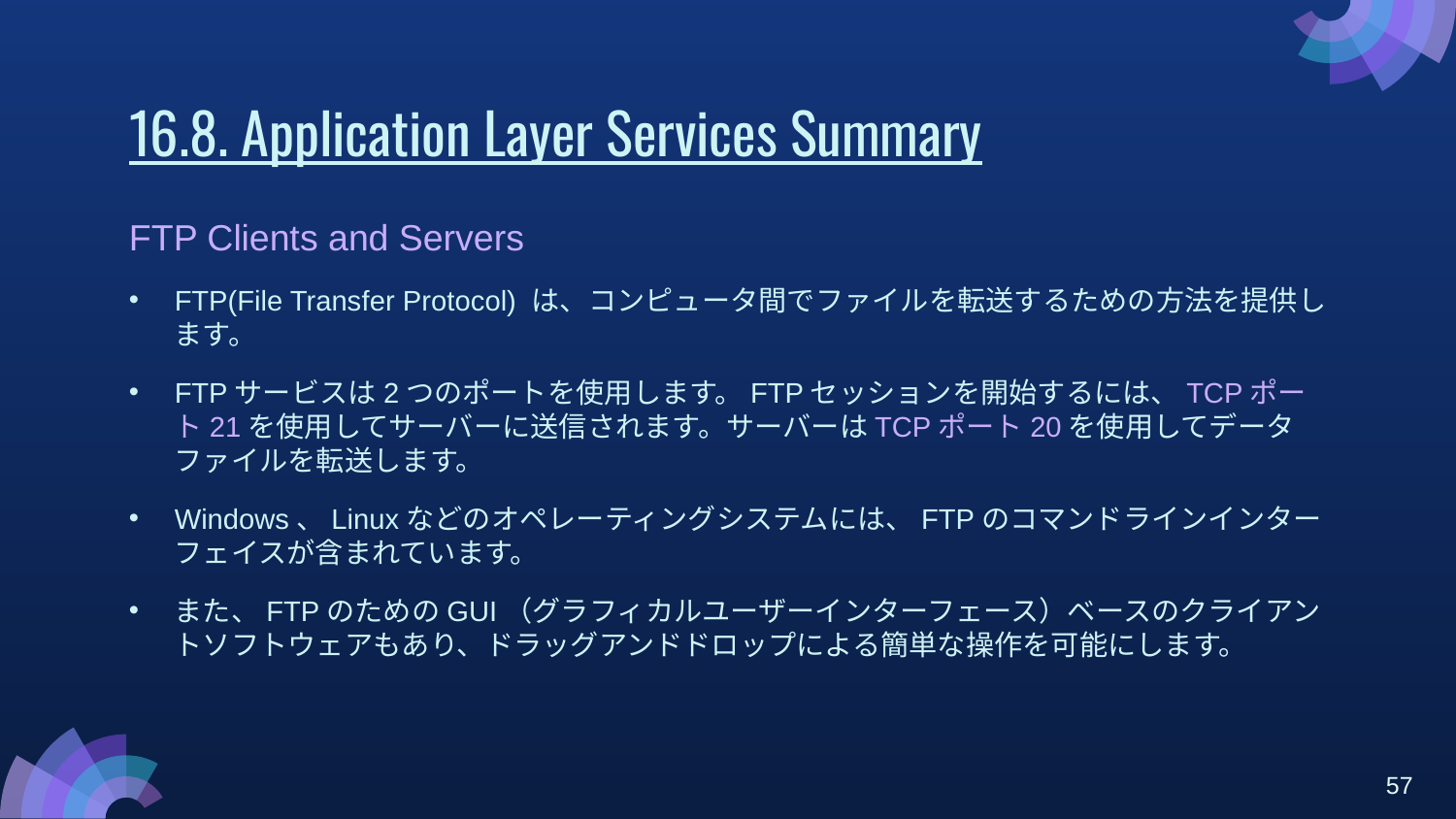

# 16.8. Application Layer Services Summary
FTP Clients and Servers
FTP(File Transfer Protocol) は、コンピュータ間でファイルを転送するための方法を提供します。
FTPサービスは2つのポートを使用します。FTPセッションを開始するには、TCPポート21を使用してサーバーに送信されます。サーバーはTCPポート20を使用してデータファイルを転送します。
Windows、Linuxなどのオペレーティングシステムには、FTPのコマンドラインインターフェイスが含まれています。
また、FTPのためのGUI（グラフィカルユーザーインターフェース）ベースのクライアントソフトウェアもあり、ドラッグアンドドロップによる簡単な操作を可能にします。
57